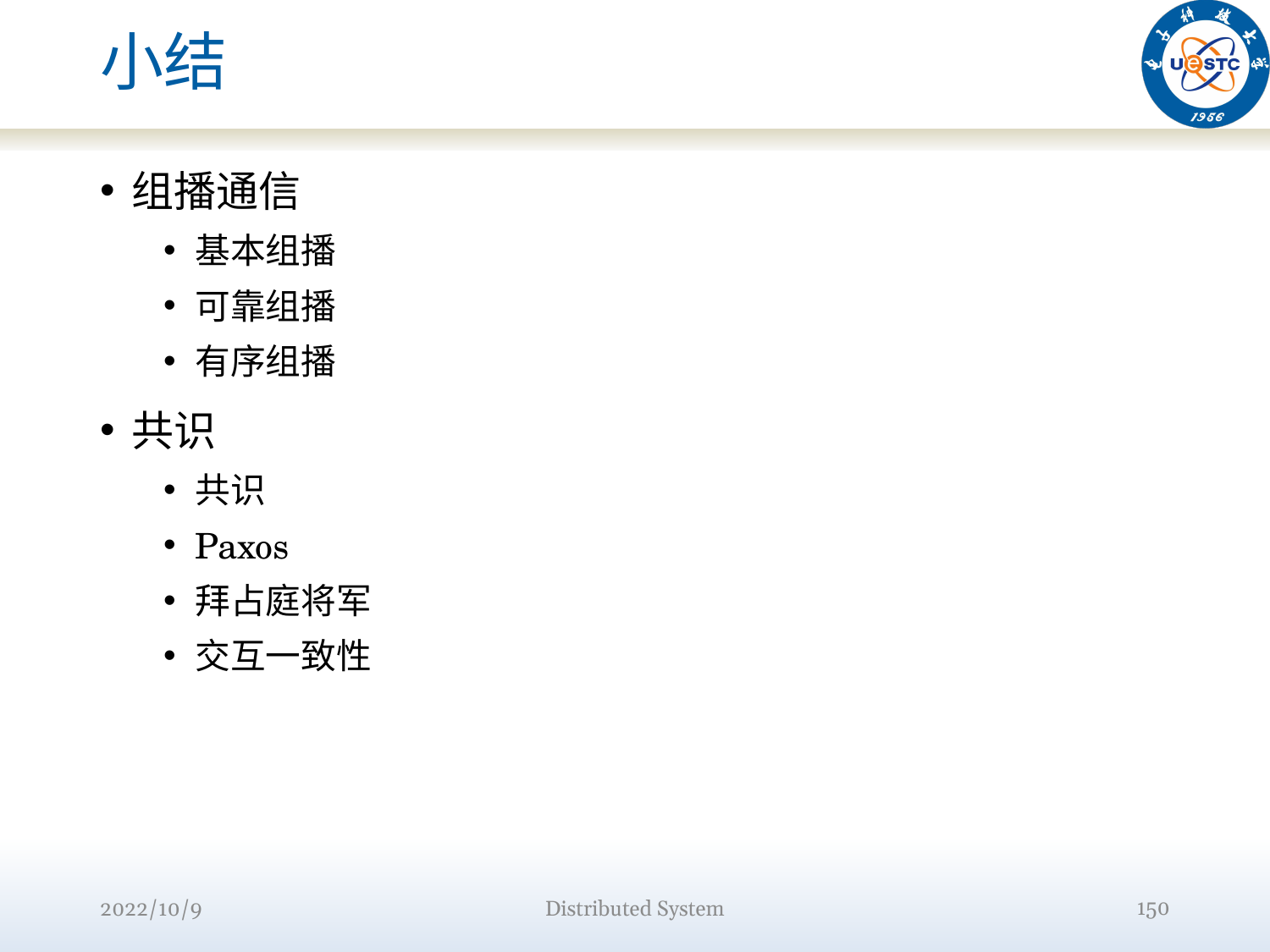

# 小结
组播通信
基本组播
可靠组播
有序组播
共识
共识
Paxos
拜占庭将军
交互一致性
2022/10/9
Distributed System
150